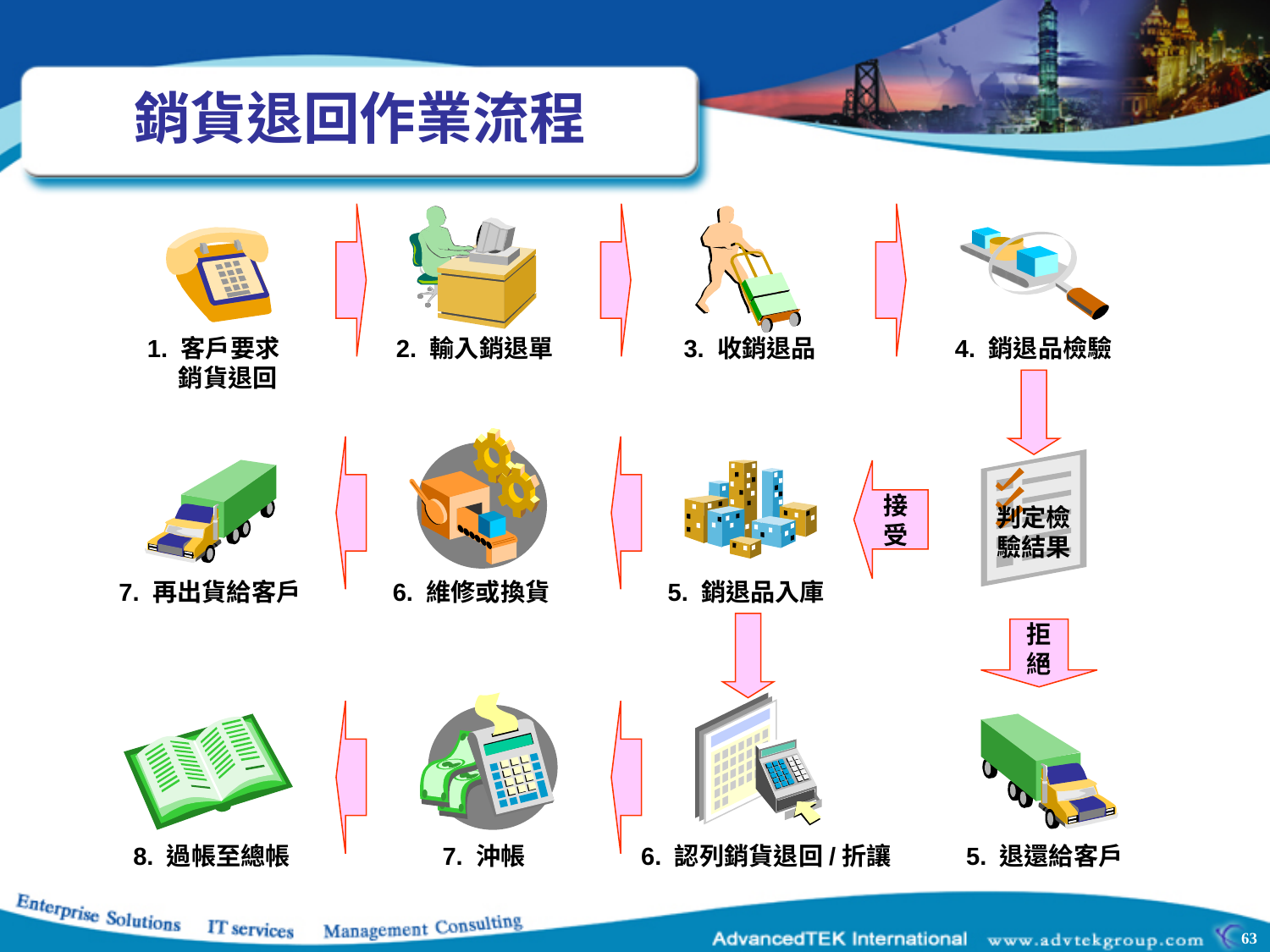

# 銷貨退回作業流程

1. 客戶要求
    銷貨退回
    2. 輸入銷退單
3. 收銷退品
4. 銷退品檢驗

接受
判定檢
驗結果
7. 再出貨給客戶
    6. 維修或換貨
5. 銷退品入庫

拒
絕

8. 過帳至總帳
       7. 沖帳
     6. 認列銷貨退回/折讓
     5. 退還給客戶
63